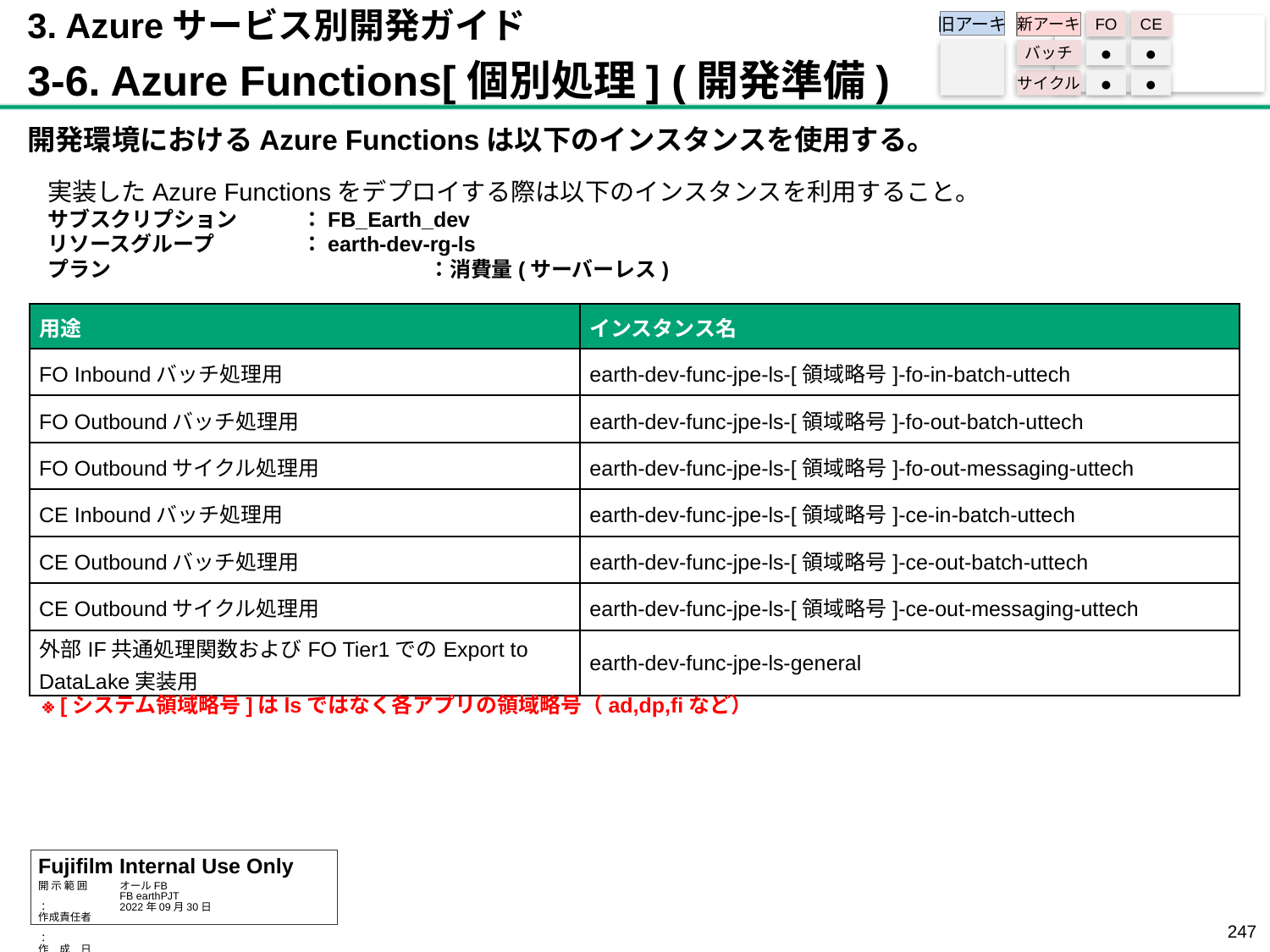

3. Azureサービス別開発ガイド
3-6. Azure Functions[個別処理] (開発準備)
旧アーキ
FO
CE
新アーキ
バッチ
●
●
サイクル
●
●

開発環境におけるAzure Functionsは以下のインスタンスを使用する。
実装したAzure Functionsをデプロイする際は以下のインスタンスを利用すること。
サブスクリプション	：FB_Earth_dev
リソースグループ	：earth-dev-rg-ls
プラン			：消費量(サーバーレス)

| 用途 | インスタンス名 |
| --- | --- |
| FO Inboundバッチ処理用​ | earth-dev-func-jpe-ls-[領域略号]-fo-in-batch-uttech​ |
| FO Outboundバッチ処理用​ | earth-dev-func-jpe-ls-[領域略号]-fo-out-batch-uttech​ |
| FO Outboundサイクル処理用​ | earth-dev-func-jpe-ls-[領域略号]-fo-out-messaging-uttech​ |
| CE Inboundバッチ処理用​ | earth-dev-func-jpe-ls-[領域略号]-ce-in-batch-uttech​ |
| CE Outboundバッチ処理用​ | earth-dev-func-jpe-ls-[領域略号]-ce-out-batch-uttech​ |
| CE Outboundサイクル処理用​ | earth-dev-func-jpe-ls-[領域略号]-ce-out-messaging-uttech​ |
| 外部IF共通処理関数およびFO Tier1でのExport to DataLake実装用​ | earth-dev-func-jpe-ls-general​ |
※[システム領域略号]はlsではなく各アプリの領域略号（ad,dp,fiなど）
247